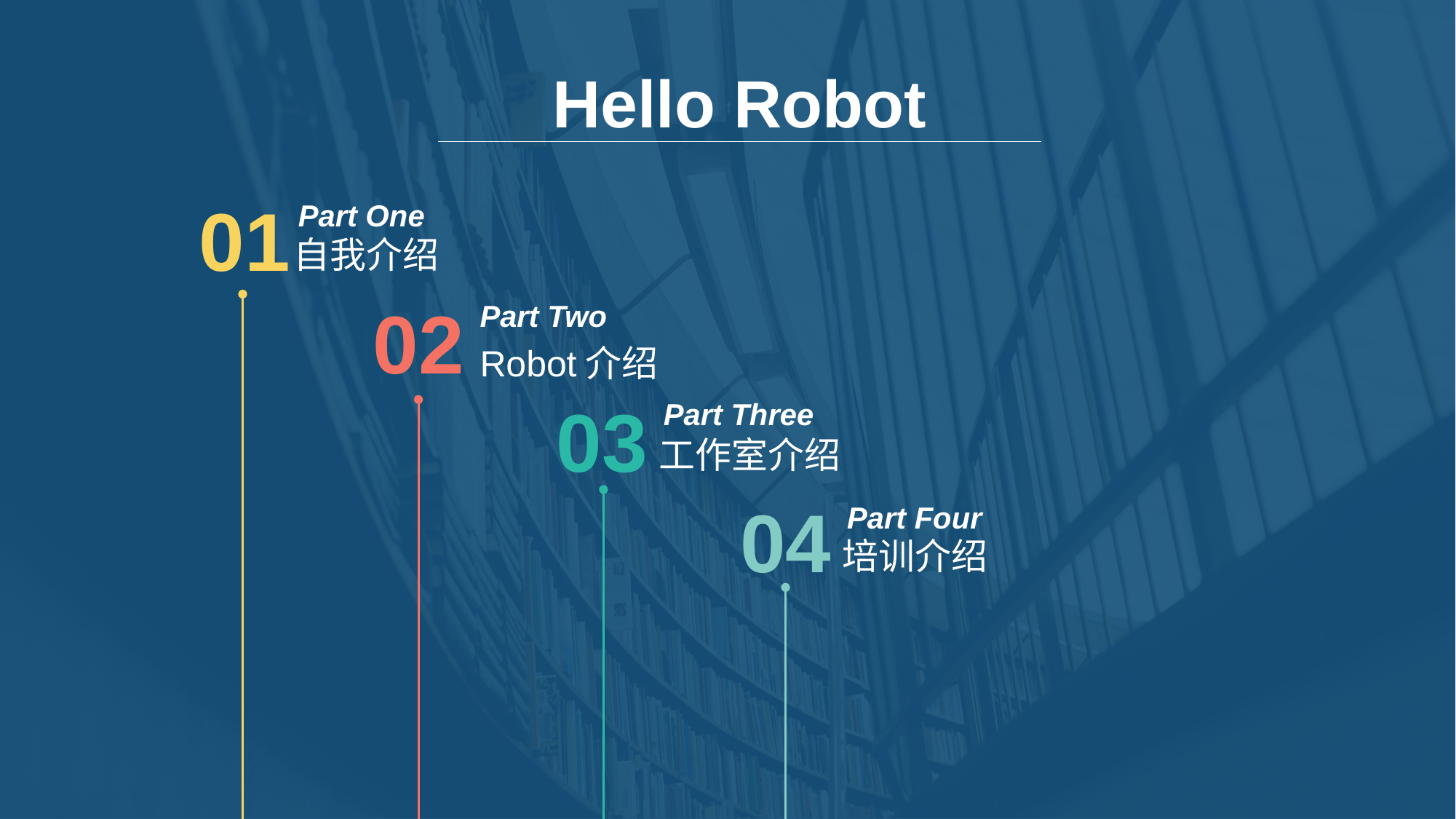

Hello Robot
01
Part One
自我介绍
Part Two
Robot介绍
02
03
Part Three
工作室介绍
04
Part Four
培训介绍